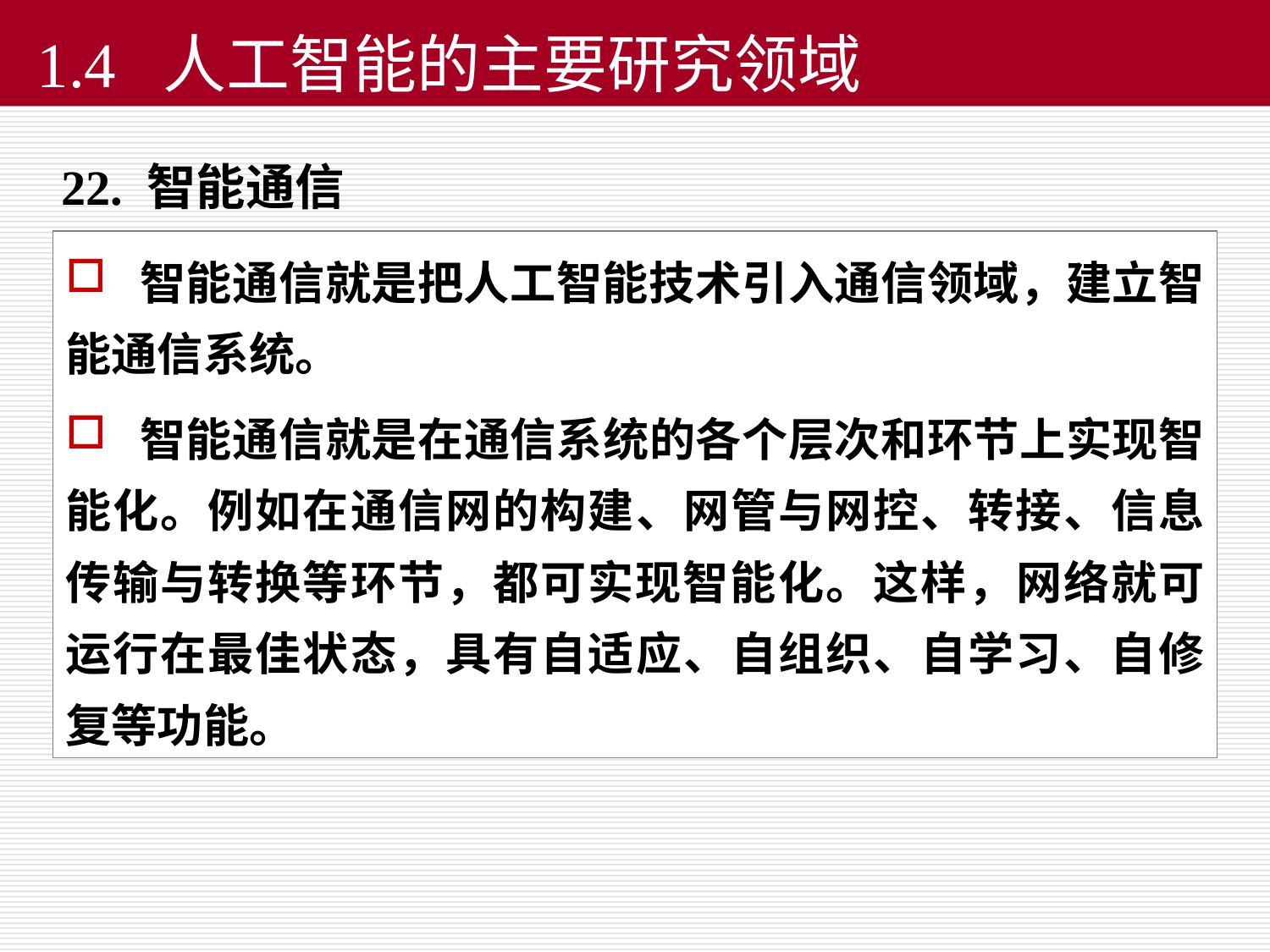

1.4  人工智能的主要研究领域
22. 智能通信
  智能通信就是把人工智能技术引入通信领域，建立智能通信系统。
  智能通信就是在通信系统的各个层次和环节上实现智能化。例如在通信网的构建、网管与网控、转接、信息传输与转换等环节，都可实现智能化。这样，网络就可运行在最佳状态，具有自适应、自组织、自学习、自修复等功能。
71